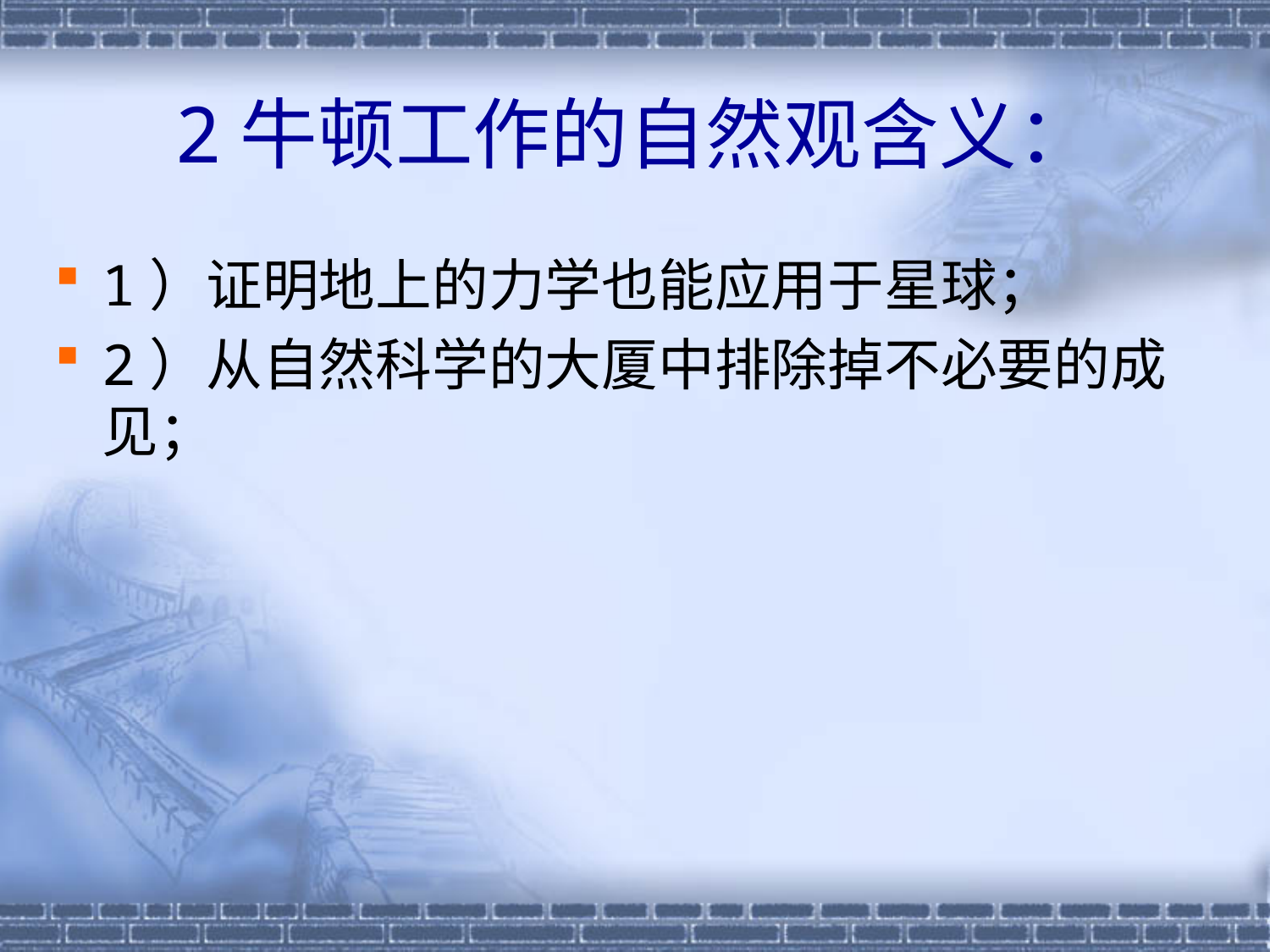

# 2牛顿工作的自然观含义：
1）证明地上的力学也能应用于星球；
2）从自然科学的大厦中排除掉不必要的成见；